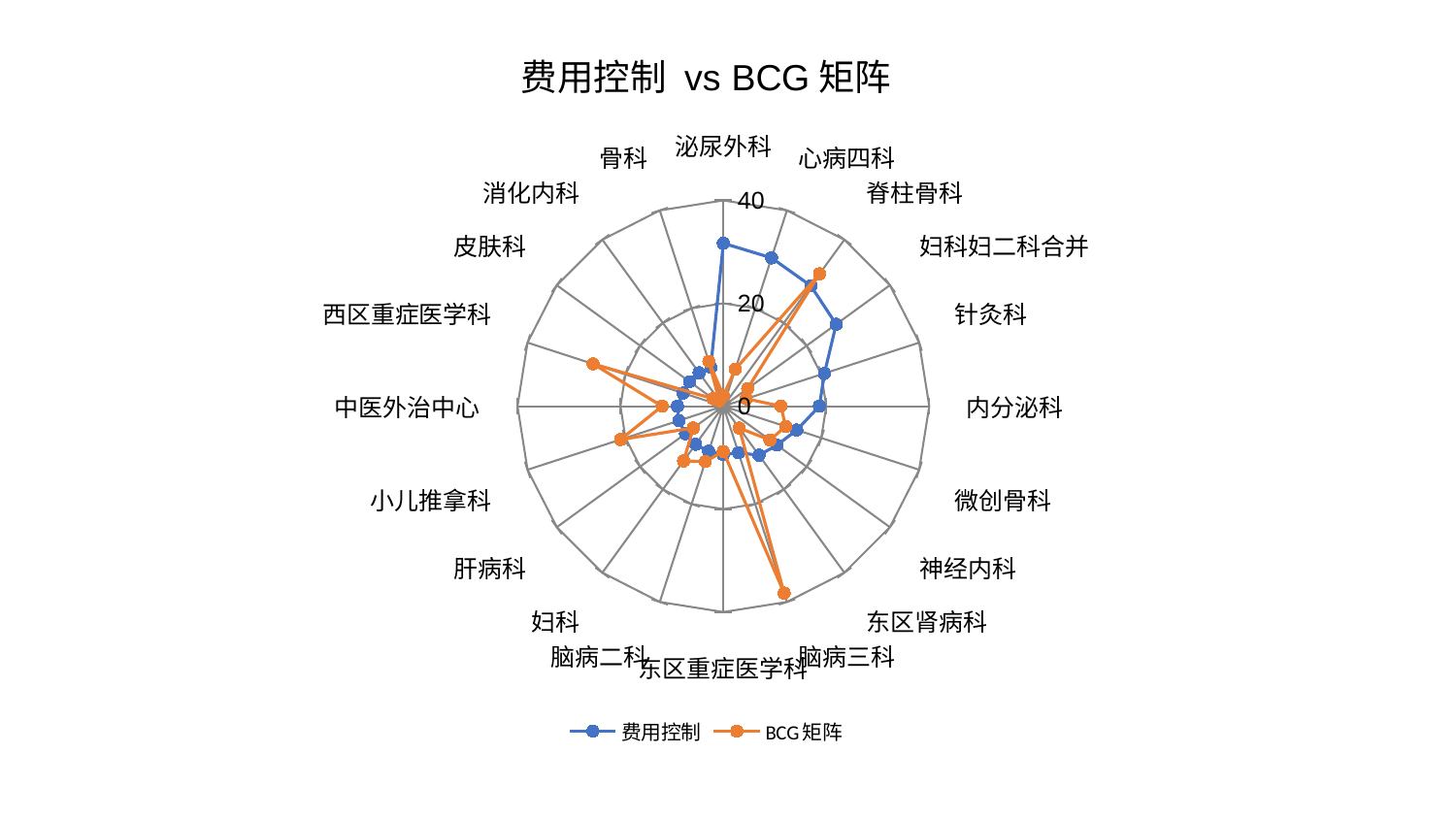

### Chart: 费用控制 vs BCG矩阵

| Category | 费用控制 | BCG矩阵 |
|---|---|---|
| 泌尿外科 | 31.662425594756485 | 2.054200725100482 |
| 心病四科 | 30.311269160426313 | 7.5744464951824515 |
| 脊柱骨科 | 28.926803770079392 | 31.81446255757083 |
| 妇科妇二科合并 | 27.095146567812943 | 5.847172042816159 |
| 针灸科 | 20.64569858509743 | 4.663692014068997 |
| 内分泌科 | 18.658165965003285 | 11.186326000639223 |
| 微创骨科 | 15.004570171067217 | 12.732791772193693 |
| 神经内科 | 12.870239505393318 | 11.182251405350721 |
| 东区肾病科 | 11.791749594384166 | 5.259576464841146 |
| 脑病三科 | 9.524948826286039 | 38.200624603567725 |
| 东区重症医学科 | 9.425707795960982 | 8.801652896378428 |
| 脑病二科 | 9.23091055983021 | 11.31954169731042 |
| 妇科 | 9.161048473322927 | 13.156249438531999 |
| 肝病科 | 9.105809670776065 | 7.205167818621852 |
| 小儿推拿科 | 9.090059950543786 | 20.9905178210979 |
| 中医外治中心 | 8.921234278982453 | 11.906136918162085 |
| 西区重症医学科 | 8.21568599658545 | 26.61449357850511 |
| 皮肤科 | 8.114395831304776 | 2.445001023478731 |
| 消化内科 | 8.028574377041394 | 1.3148365109105418 |
| 骨科 | 7.9251773521207864 | 9.15911200361626 |
47